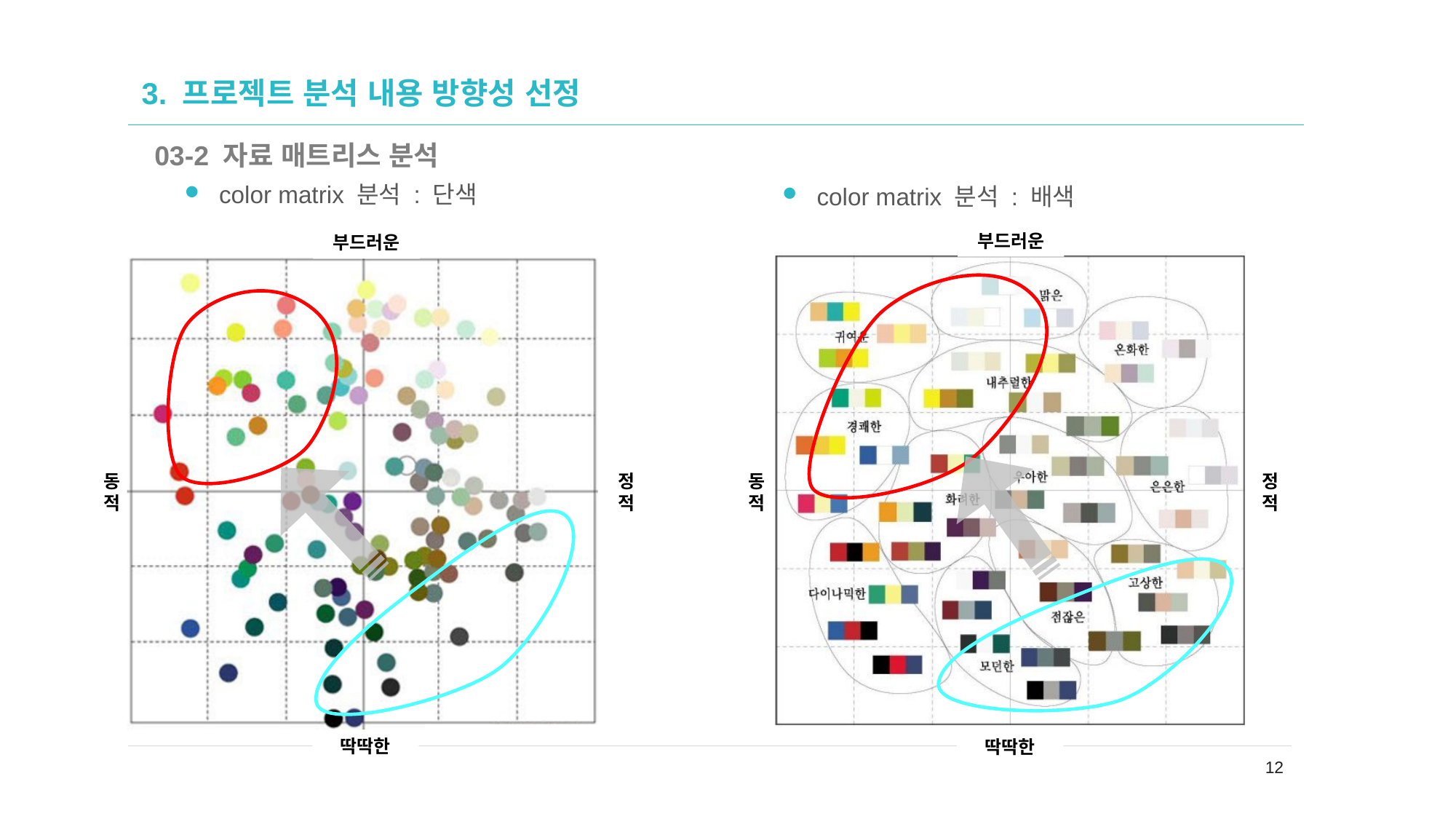

02
# 3. 프로젝트 분석 내용 방향성 선정
03-2 자료 매트리스 분석
color matrix 분석 : 단색
color matrix 분석 : 배색

12